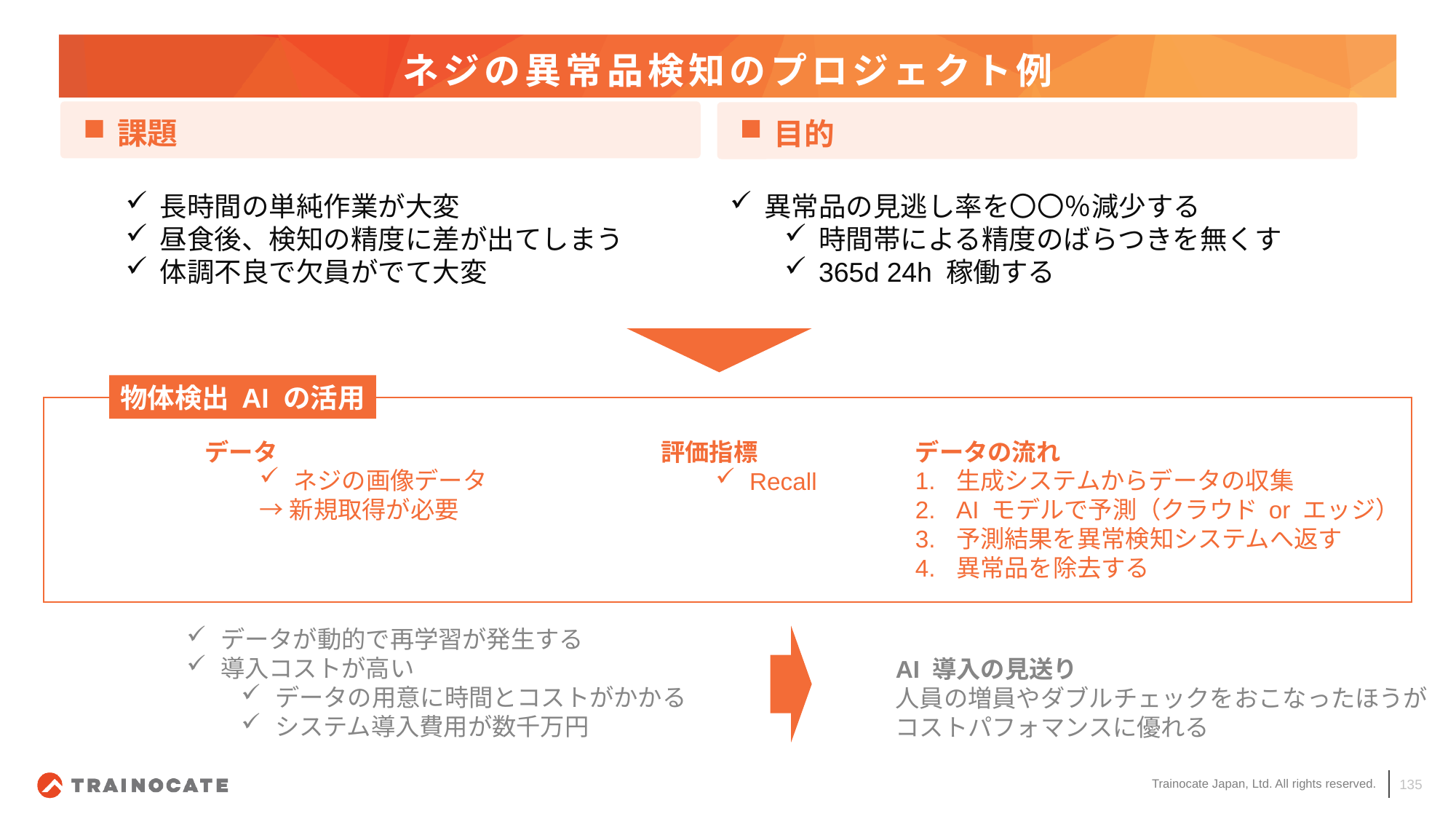

# ネジの異常品検知のプロジェクト例
課題
目的
長時間の単純作業が大変
昼食後、検知の精度に差が出てしまう
体調不良で欠員がでて大変
異常品の見逃し率を〇〇％減少する
時間帯による精度のばらつきを無くす
365d 24h 稼働する

物体検出 AI の活用

データ
ネジの画像データ
→新規取得が必要
データの流れ
生成システムからデータの収集
AI モデルで予測（クラウド or エッジ）
予測結果を異常検知システムへ返す
異常品を除去する
評価指標
Recall
データが動的で再学習が発生する
導入コストが高い
データの用意に時間とコストがかかる
システム導入費用が数千万円
AI 導入の見送り
人員の増員やダブルチェックをおこなったほうが
コストパフォマンスに優れる

135